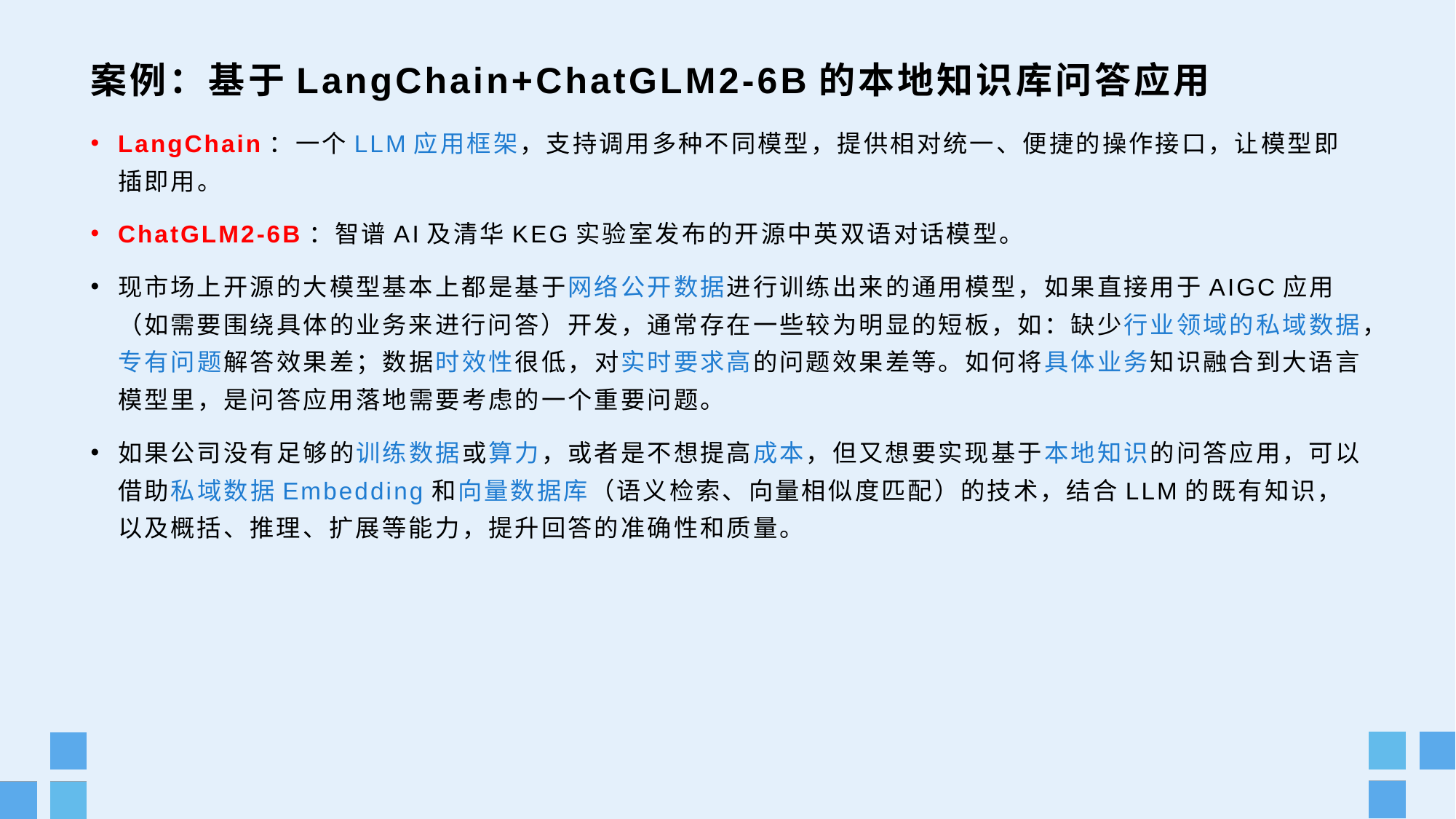

# 案例：基于LangChain+ChatGLM2-6B的本地知识库问答应用
LangChain：一个LLM应用框架，支持调用多种不同模型，提供相对统一、便捷的操作接口，让模型即插即用。
ChatGLM2-6B：智谱AI及清华KEG实验室发布的开源中英双语对话模型。
现市场上开源的大模型基本上都是基于网络公开数据进行训练出来的通用模型，如果直接用于AIGC应用（如需要围绕具体的业务来进行问答）开发，通常存在一些较为明显的短板，如：缺少行业领域的私域数据，专有问题解答效果差；数据时效性很低，对实时要求高的问题效果差等。如何将具体业务知识融合到大语言模型里，是问答应用落地需要考虑的一个重要问题。
如果公司没有足够的训练数据或算力，或者是不想提高成本，但又想要实现基于本地知识的问答应用，可以借助私域数据Embedding和向量数据库（语义检索、向量相似度匹配）的技术，结合LLM的既有知识，以及概括、推理、扩展等能力，提升回答的准确性和质量。